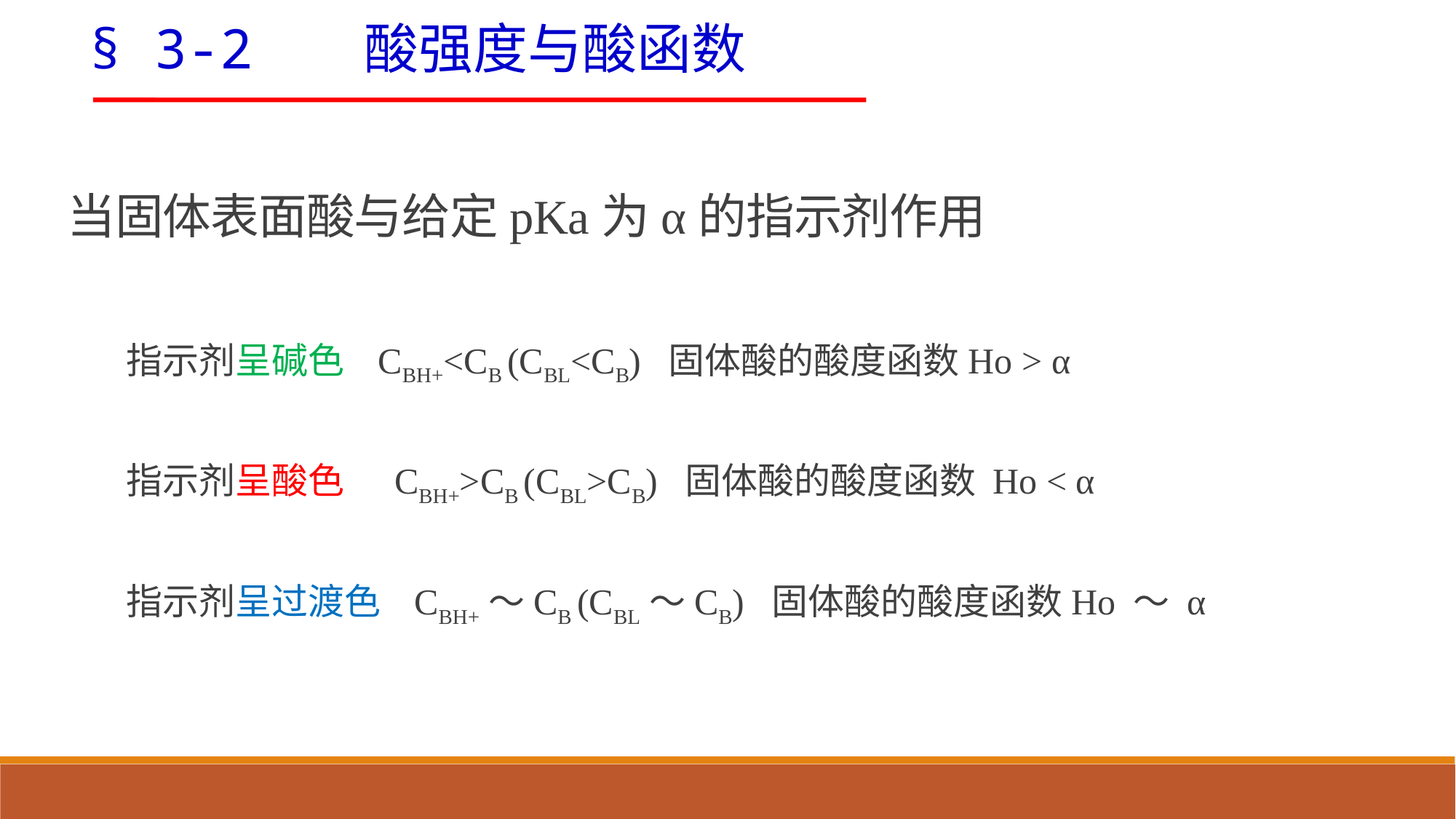

§ 3-2   酸强度与酸函数

当固体表面酸与给定pKa为α的指示剂作用
指示剂呈碱色   CBH+<CB (CBL<CB)  固体酸的酸度函数Ho > α
指示剂呈酸色     CBH+>CB (CBL>CB)  固体酸的酸度函数 Ho < α
指示剂呈过渡色   CBH+～CB (CBL～CB)  固体酸的酸度函数Ho ～ α